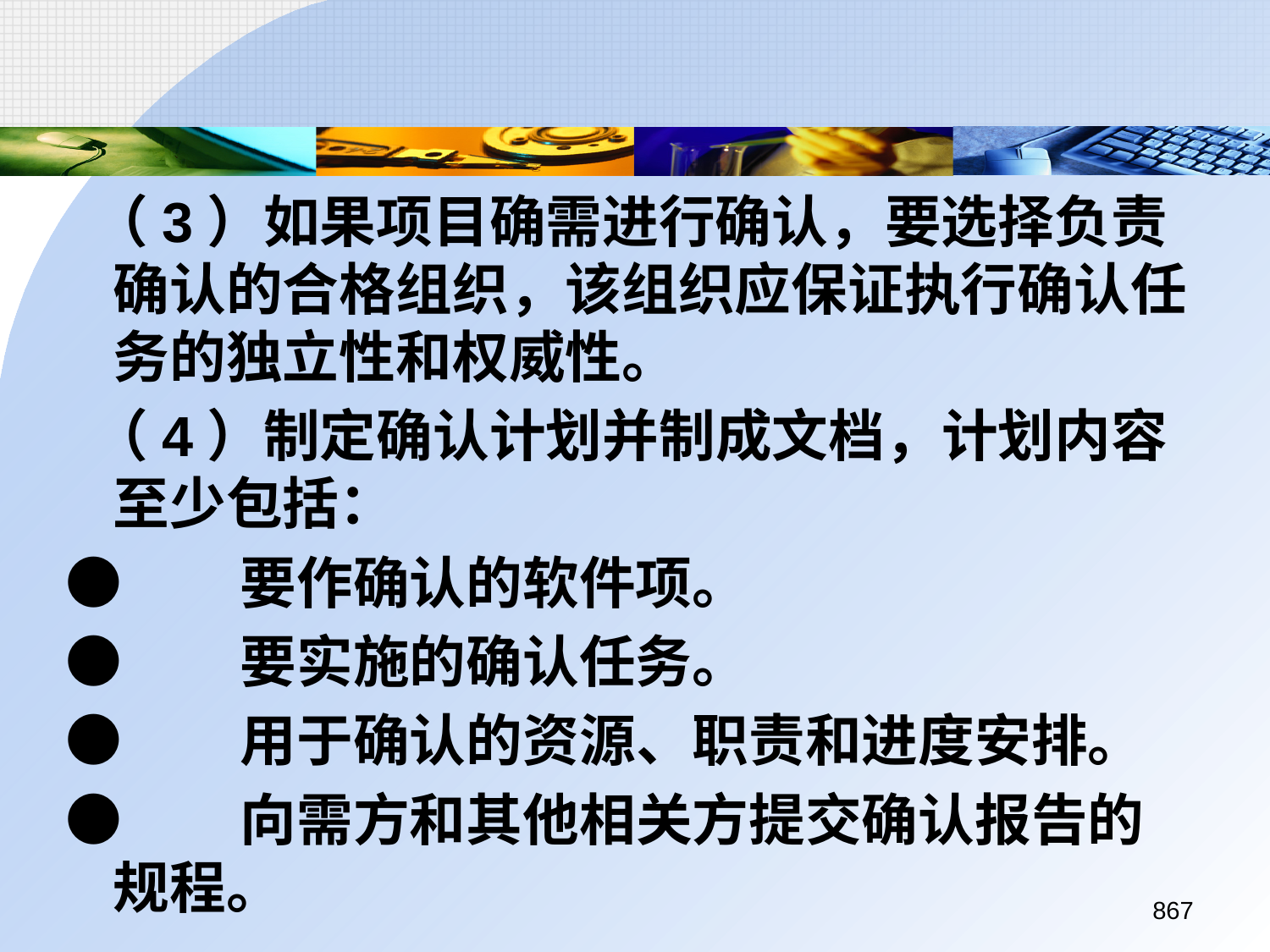

（3）如果项目确需进行确认，要选择负责确认的合格组织，该组织应保证执行确认任务的独立性和权威性。
 （4）制定确认计划并制成文档，计划内容至少包括：
●	要作确认的软件项。
●	要实施的确认任务。
●	用于确认的资源、职责和进度安排。
●	向需方和其他相关方提交确认报告的规程。
867